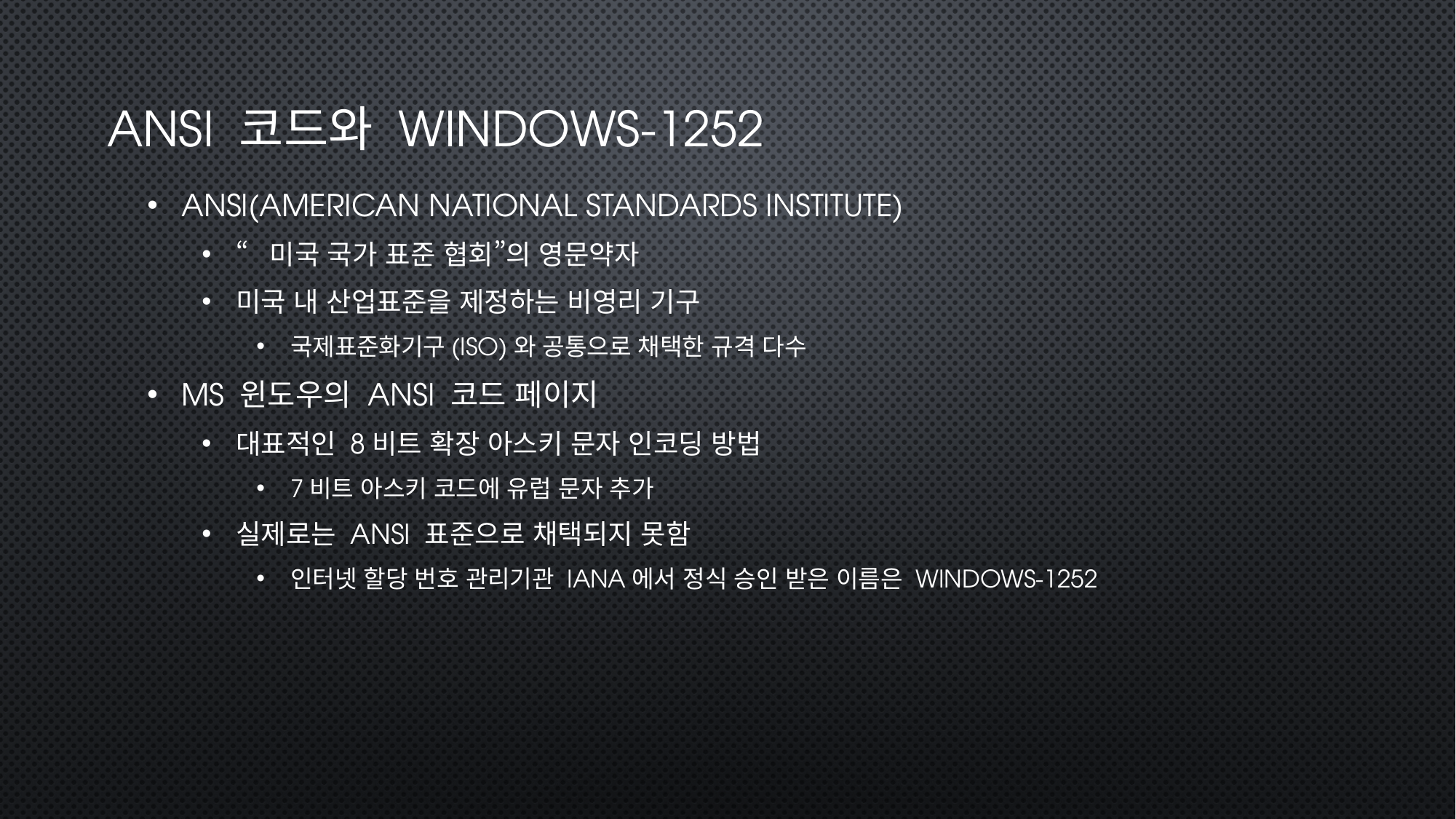

# ANSI 코드와 Windows-1252
ANSI(american national standards institute)
“미국 국가 표준 협회”의 영문약자
미국 내 산업표준을 제정하는 비영리 기구
국제표준화기구(ISO)와 공통으로 채택한 규격 다수
MS 윈도우의 ANSI 코드 페이지
대표적인 8비트 확장 아스키 문자 인코딩 방법
7비트 아스키 코드에 유럽 문자 추가
실제로는 ANSI 표준으로 채택되지 못함
인터넷 할당 번호 관리기관 IANA에서 정식 승인 받은 이름은 Windows-1252